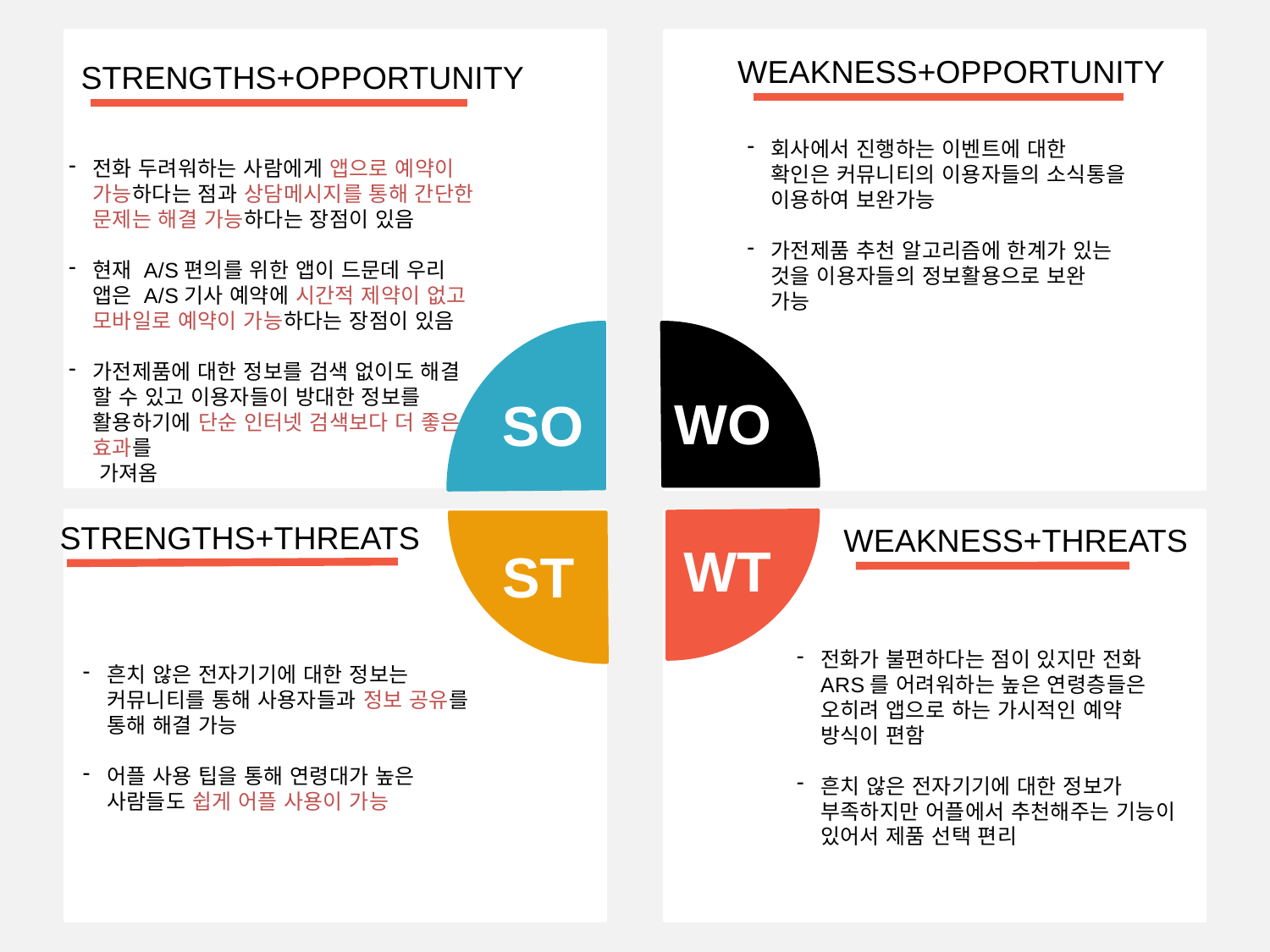

WEAKNESS+OPPORTUNITY
STRENGTHS+OPPORTUNITY
회사에서 진행하는 이벤트에 대한 확인은 커뮤니티의 이용자들의 소식통을 이용하여 보완가능

가전제품 추천 알고리즘에 한계가 있는 것을 이용자들의 정보활용으로 보완 가능
전화 두려워하는 사람에게 앱으로 예약이 가능하다는 점과 상담메시지를 통해 간단한 문제는 해결 가능하다는 장점이 있음

현재 A/S편의를 위한 앱이 드문데 우리 앱은 A/S기사 예약에 시간적 제약이 없고 모바일로 예약이 가능하다는 장점이 있음

가전제품에 대한 정보를 검색 없이도 해결 할 수 있고 이용자들이 방대한 정보를 활용하기에 단순 인터넷 검색보다 더 좋은 효과를
    가져옴

WO
SO

STRENGTHS+THREATS
WEAKNESS+THREATS
WT
ST
전화가 불편하다는 점이 있지만 전화ARS를 어려워하는 높은 연령층들은 오히려 앱으로 하는 가시적인 예약 방식이 편함

흔치 않은 전자기기에 대한 정보가 부족하지만 어플에서 추천해주는 기능이 있어서 제품 선택 편리
흔치 않은 전자기기에 대한 정보는 커뮤니티를 통해 사용자들과 정보 공유를 통해 해결 가능

어플 사용 팁을 통해 연령대가 높은 사람들도 쉽게 어플 사용이 가능